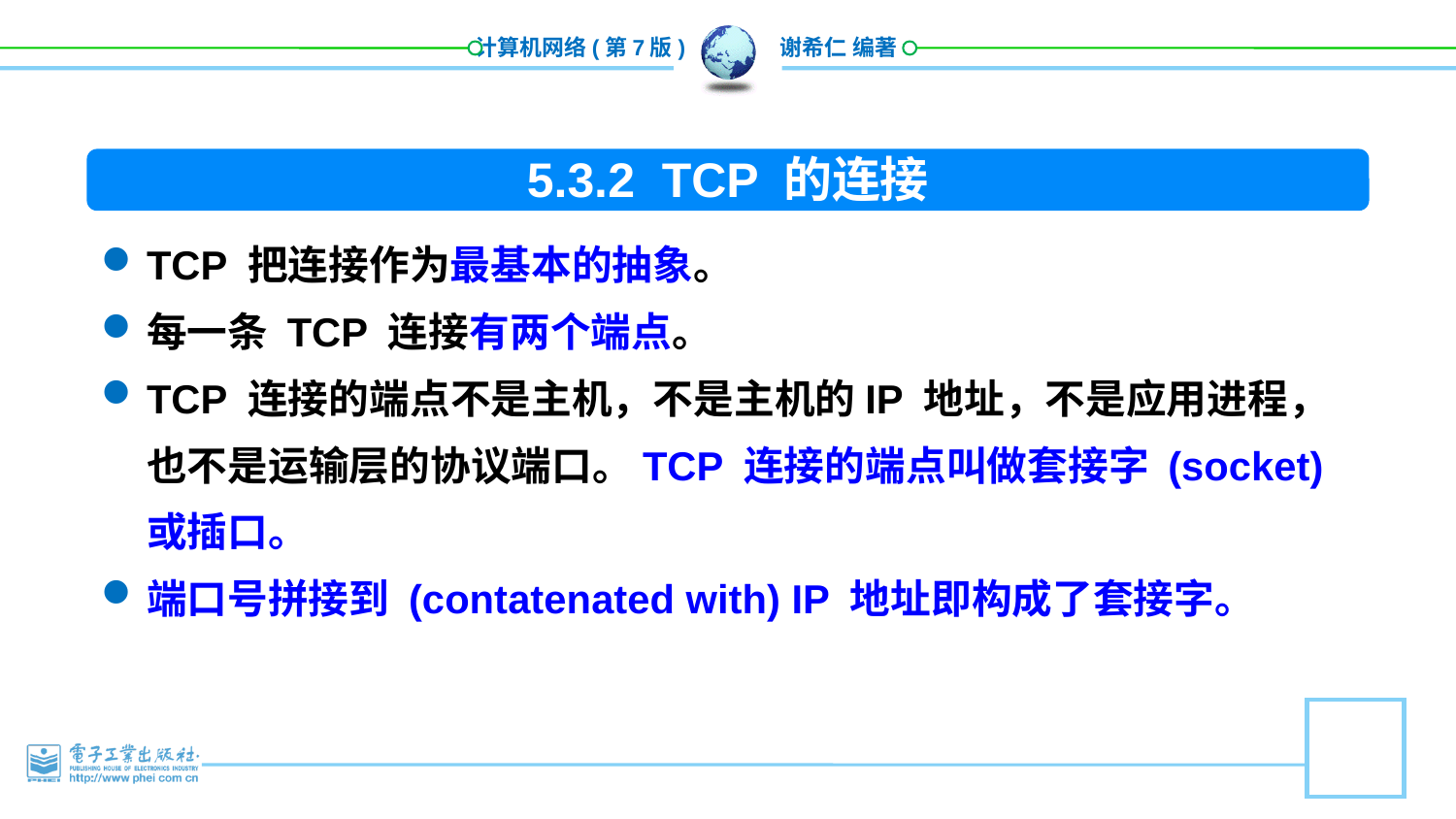

5.3.2  TCP 的连接

TCP 把连接作为最基本的抽象。
每一条 TCP 连接有两个端点。
TCP 连接的端点不是主机，不是主机的IP 地址，不是应用进程，也不是运输层的协议端口。TCP 连接的端点叫做套接字 (socket) 或插口。
端口号拼接到 (contatenated with) IP 地址即构成了套接字。